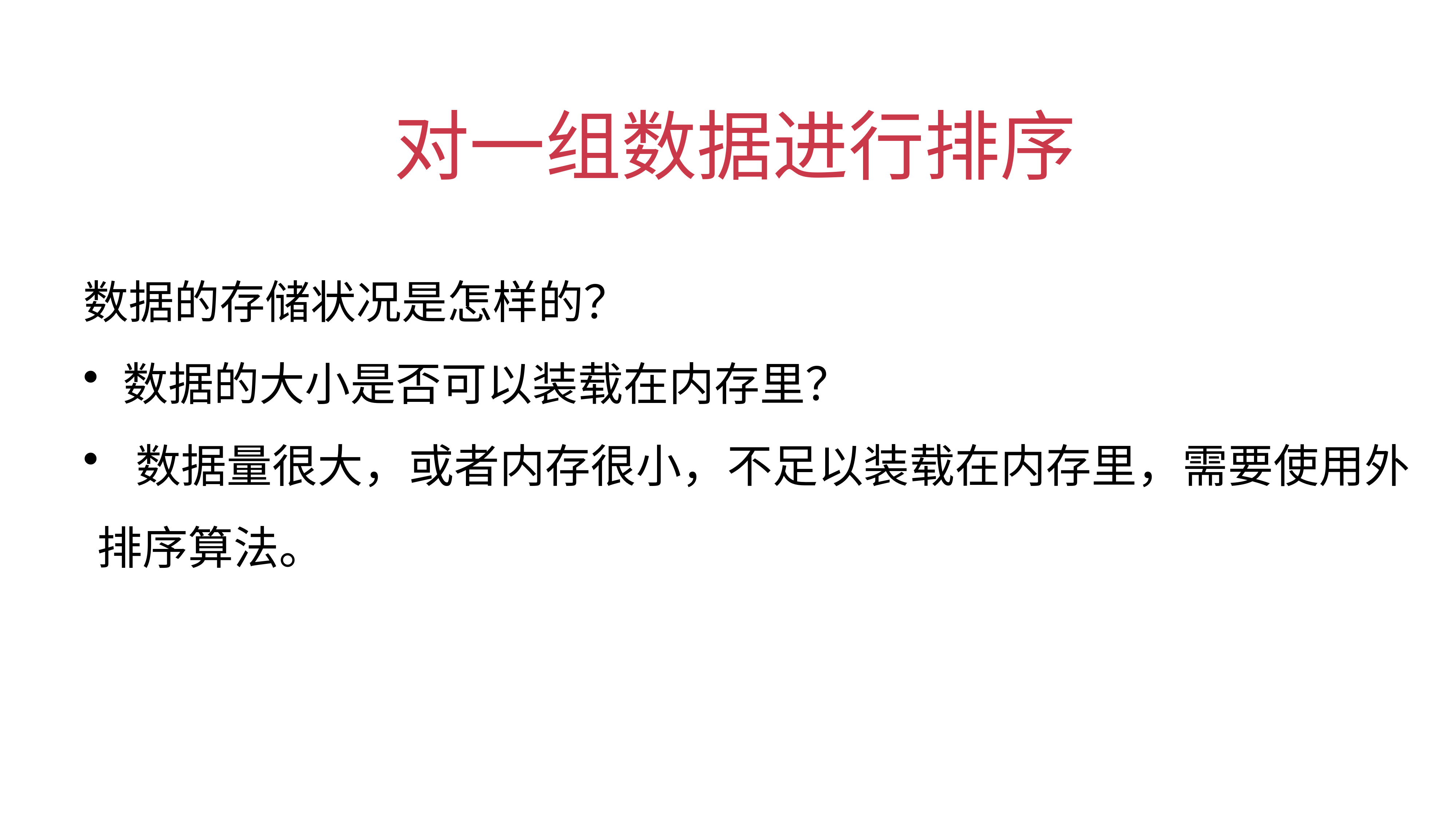

# 对一组数据进行排序
数据的存储状况是怎样的？
 数据的大小是否可以装载在内存里？
  数据量很大，或者内存很小，不足以装载在内存里，需要使用外排序算法。